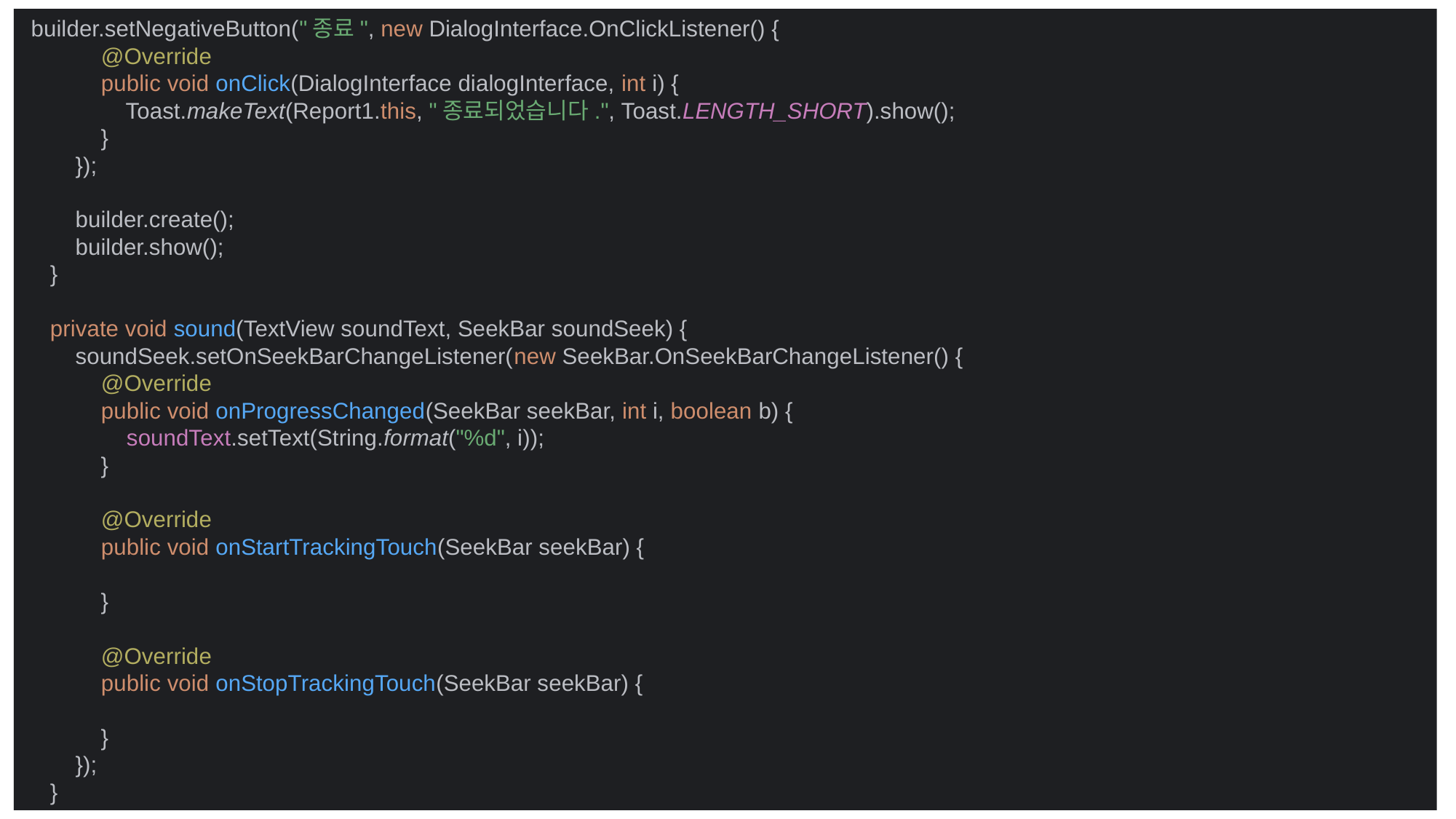

builder.setNegativeButton("종료", new DialogInterface.OnClickListener() {
            @Override
            public void onClick(DialogInterface dialogInterface, int i) {
                Toast.makeText(Report1.this, "종료되었습니다.", Toast.LENGTH_SHORT).show();
            }
        });
        builder.create();
        builder.show();
    }
    private void sound(TextView soundText, SeekBar soundSeek) {
        soundSeek.setOnSeekBarChangeListener(new SeekBar.OnSeekBarChangeListener() {
            @Override
            public void onProgressChanged(SeekBar seekBar, int i, boolean b) {
                soundText.setText(String.format("%d", i));
            }
            @Override
            public void onStartTrackingTouch(SeekBar seekBar) {
            }
            @Override
            public void onStopTrackingTouch(SeekBar seekBar) {
            }
        });
    }